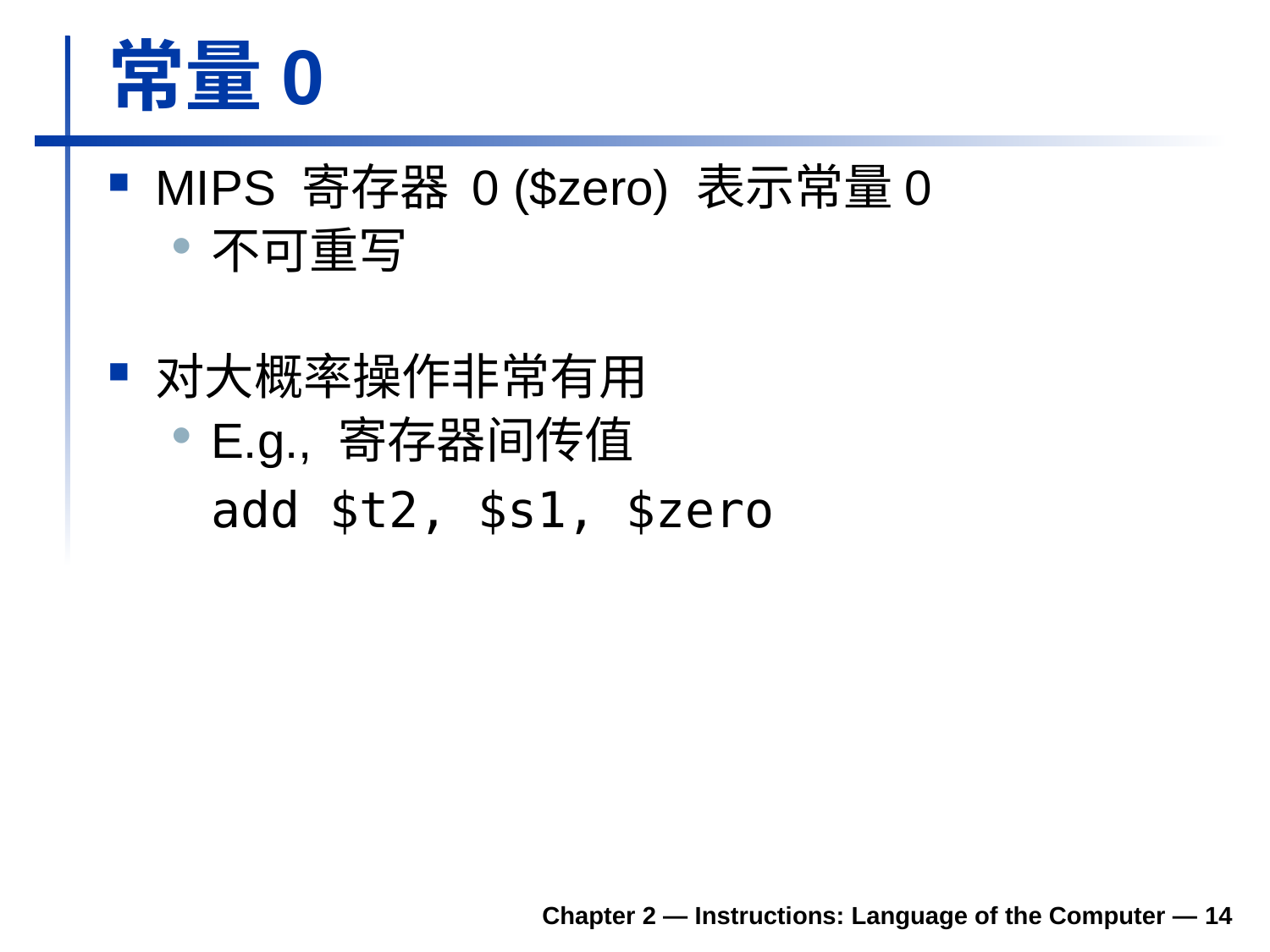

# 常量0
MIPS 寄存器 0 ($zero) 表示常量0
不可重写

对大概率操作非常有用
E.g., 寄存器间传值
	add $t2, $s1, $zero
Chapter 2 — Instructions: Language of the Computer — 14